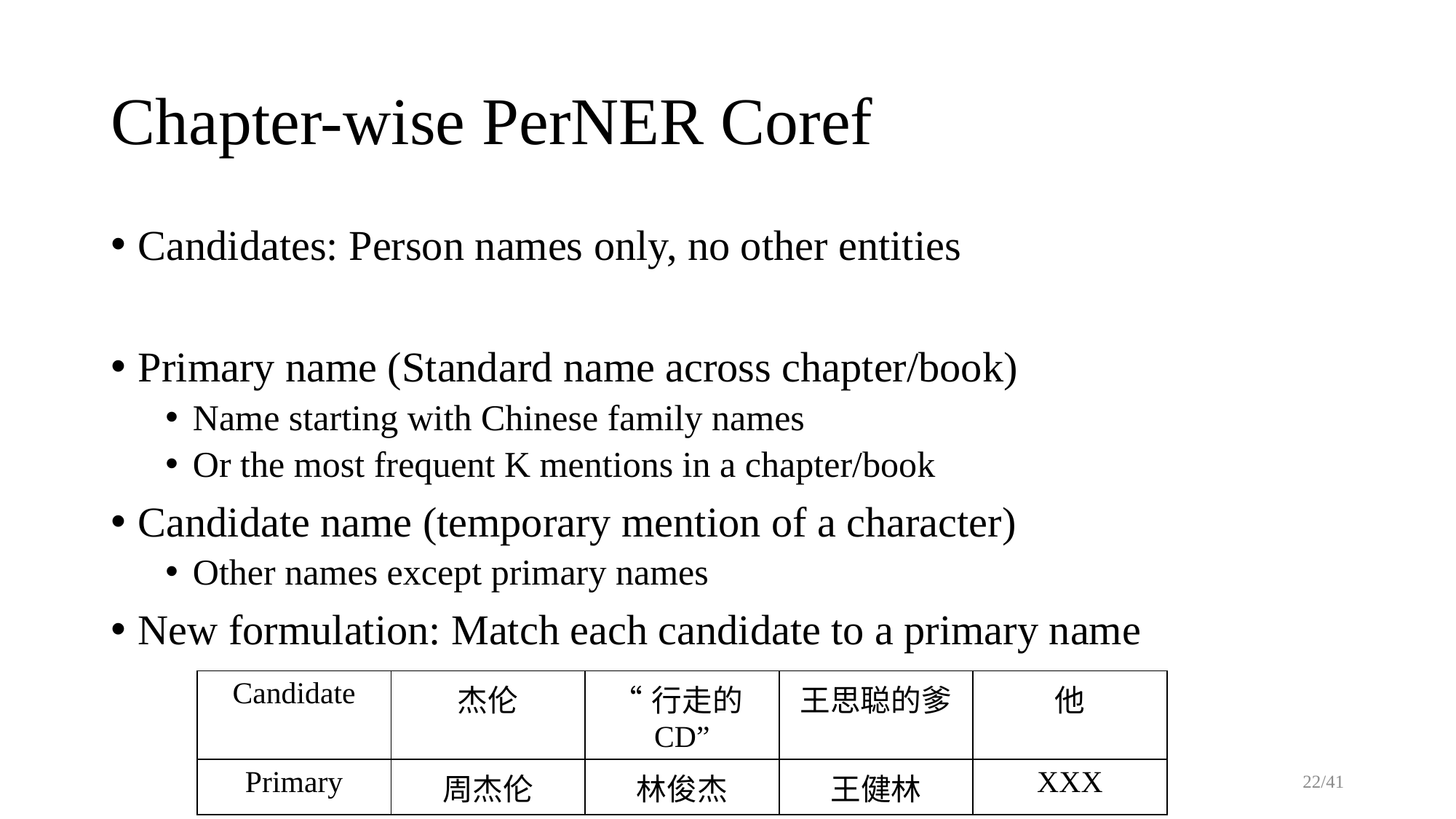

# Chapter-wise PerNER Coref
Candidates: Person names only, no other entities

Primary name (Standard name across chapter/book)
Name starting with Chinese family names
Or the most frequent K mentions in a chapter/book
Candidate name (temporary mention of a character)
Other names except primary names
New formulation: Match each candidate to a primary name
| Candidate | 杰伦 | “行走的CD” | 王思聪的爹 | 他 |
| --- | --- | --- | --- | --- |
| Primary | 周杰伦 | 林俊杰 | 王健林 | XXX |
22/41